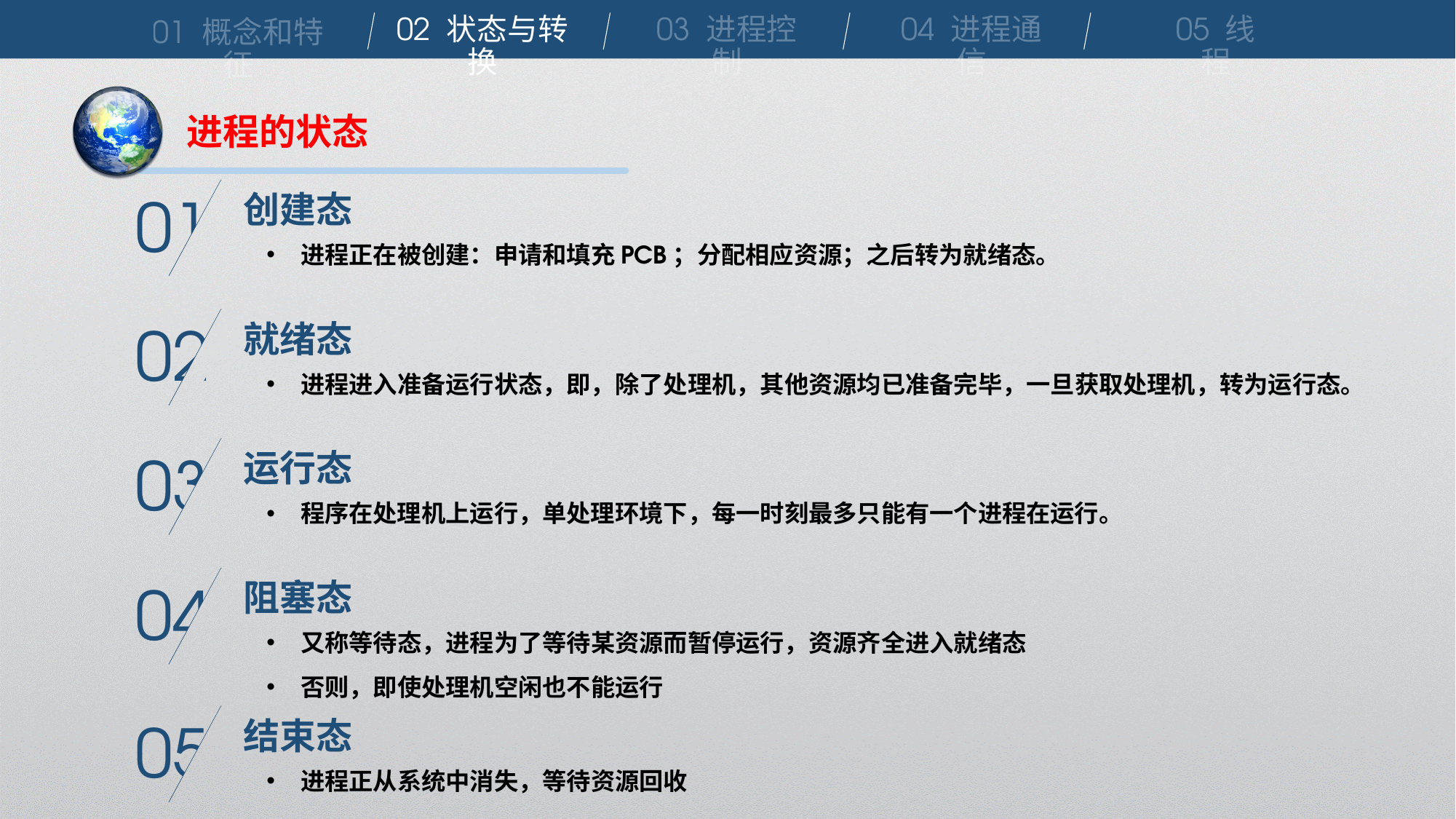

02 状态与转换
03 进程控制
04 进程通信
05 线程
01 概念和特征
进程的状态
创建态

01
进程正在被创建：申请和填充PCB；分配相应资源；之后转为就绪态。
就绪态

02
进程进入准备运行状态，即，除了处理机，其他资源均已准备完毕，一旦获取处理机，转为运行态。
运行态

03
程序在处理机上运行，单处理环境下，每一时刻最多只能有一个进程在运行。
阻塞态

04
又称等待态，进程为了等待某资源而暂停运行，资源齐全进入就绪态
否则，即使处理机空闲也不能运行
结束态

05
进程正从系统中消失，等待资源回收